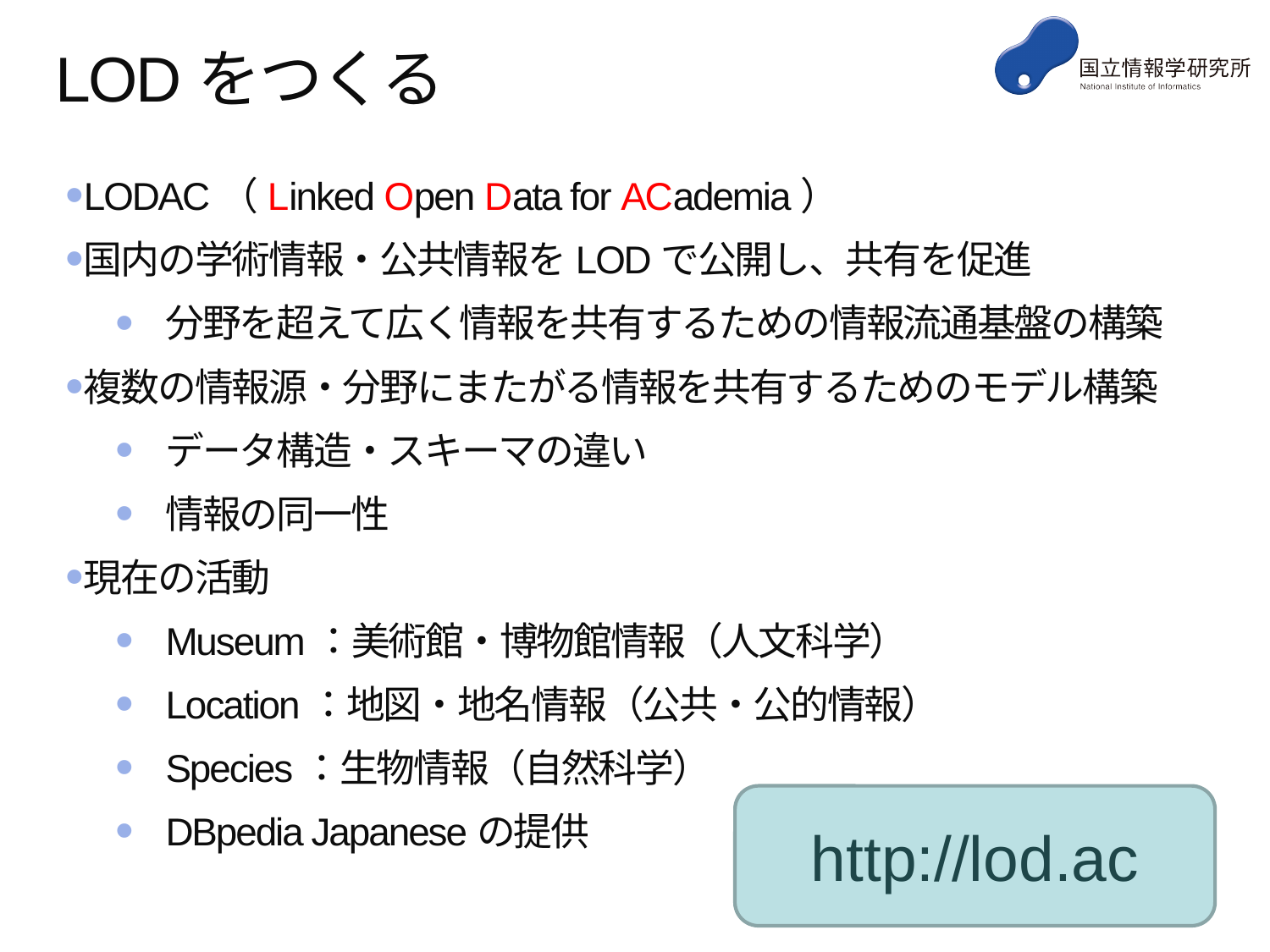

# LODをつくる
LODAC（Linked Open Data for ACademia）
国内の学術情報・公共情報をLODで公開し、共有を促進
分野を超えて広く情報を共有するための情報流通基盤の構築
複数の情報源・分野にまたがる情報を共有するためのモデル構築
データ構造・スキーマの違い
情報の同一性
現在の活動
Museum：美術館・博物館情報（人文科学）
Location：地図・地名情報（公共・公的情報）
Species：生物情報（自然科学）
DBpedia Japaneseの提供
http://lod.ac